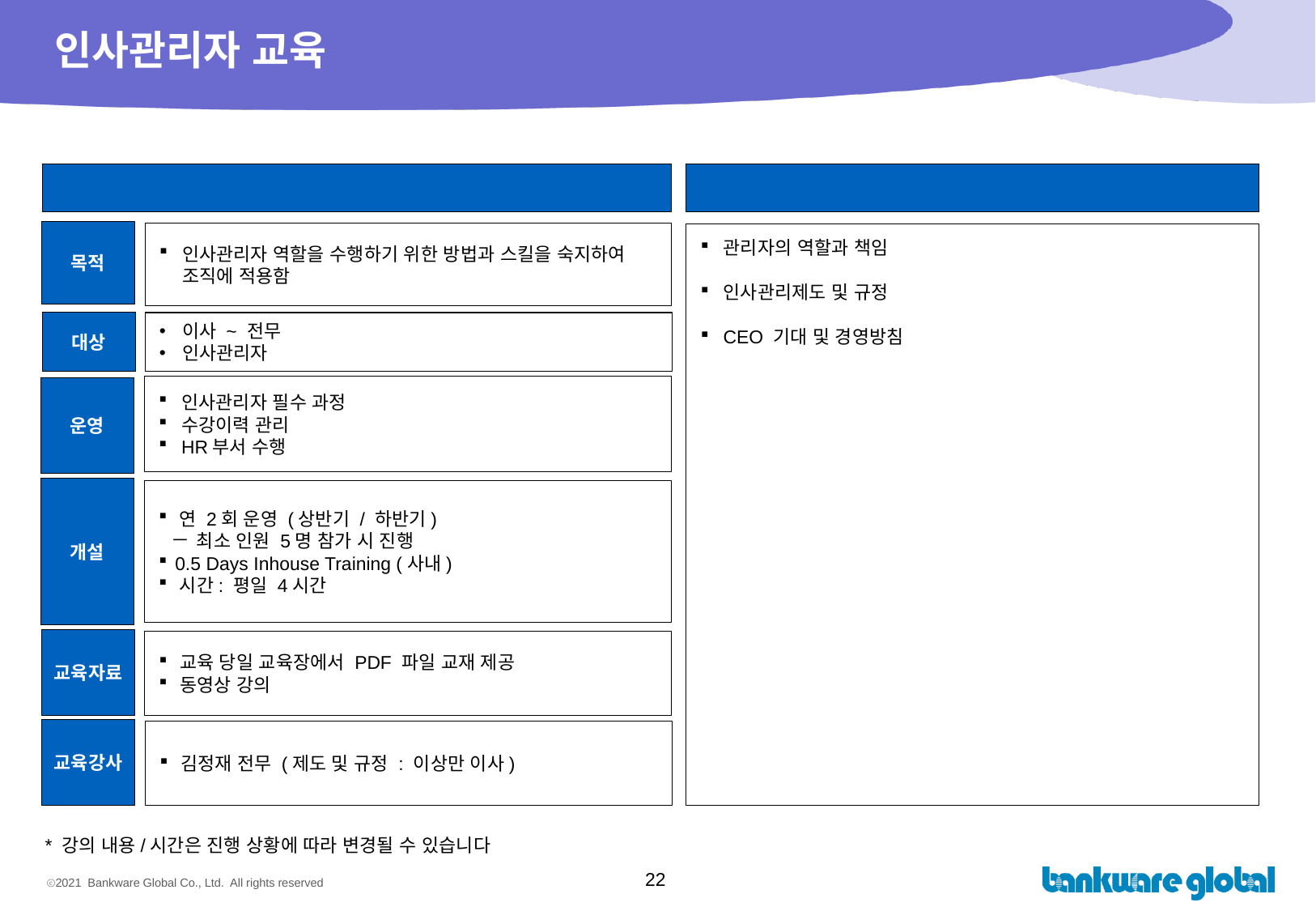

# 인사관리자 교육

과정 개요
교육 내용(기본 안)
목적
인사관리자 역할을 수행하기 위한 방법과 스킬을 숙지하여 조직에 적용함
관리자의 역할과 책임

인사관리제도 및 규정

CEO 기대 및 경영방침

대상
이사 ~ 전무
인사관리자
인사관리자 필수 과정
수강이력 관리
HR부서 수행
운영
개설
 연 2회 운영 (상반기 / 하반기)
최소 인원 5명 참가 시 진행
 0.5 Days Inhouse Training (사내)
 시간: 평일 4시간
교육자료
 교육 당일 교육장에서 PDF 파일 교재 제공
 동영상 강의
교육강사
 김정재 전무 (제도 및 규정 : 이상만 이사)
* 강의 내용/시간은 진행 상황에 따라 변경될 수 있습니다